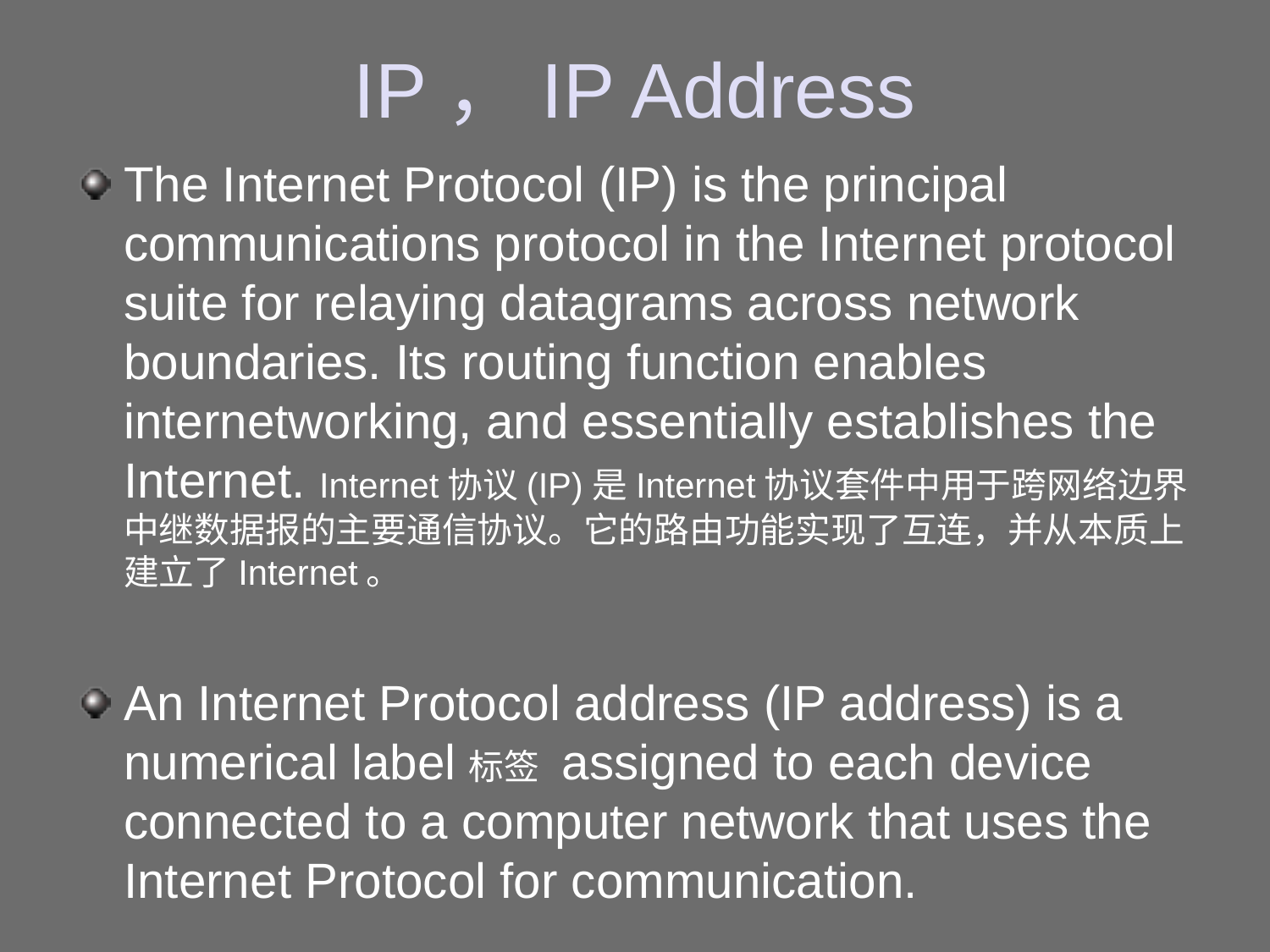

# IP，IP Address
The Internet Protocol (IP) is the principal communications protocol in the Internet protocol suite for relaying datagrams across network boundaries. Its routing function enables internetworking, and essentially establishes the Internet. Internet协议(IP)是Internet协议套件中用于跨网络边界中继数据报的主要通信协议。它的路由功能实现了互连，并从本质上建立了Internet。

An Internet Protocol address (IP address) is a numerical label标签 assigned to each device connected to a computer network that uses the Internet Protocol for communication.